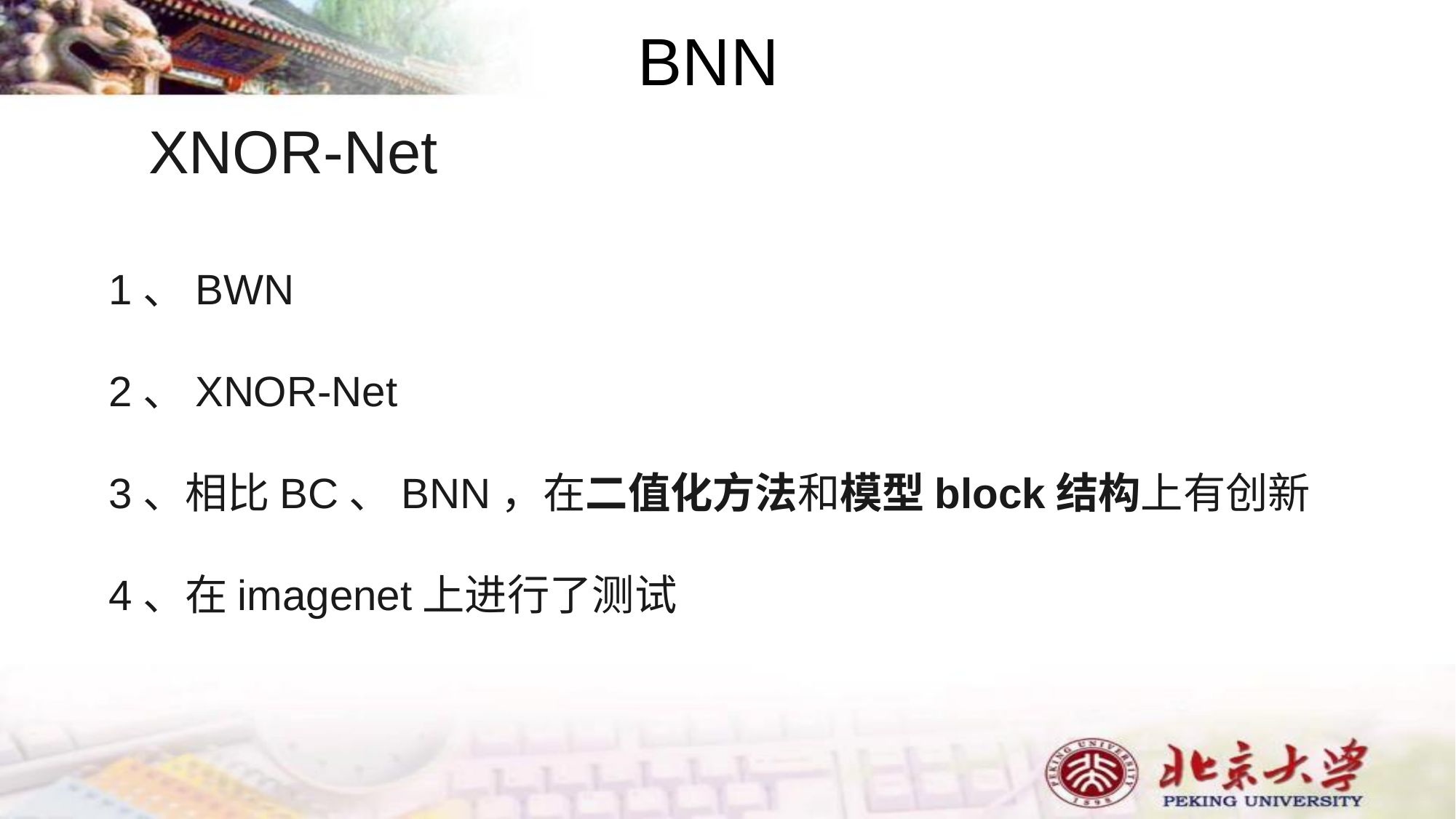

# BNN
XNOR-Net
1、BWN

2、XNOR-Net

3、相比BC、BNN，在二值化方法和模型block结构上有创新

4、在imagenet上进行了测试